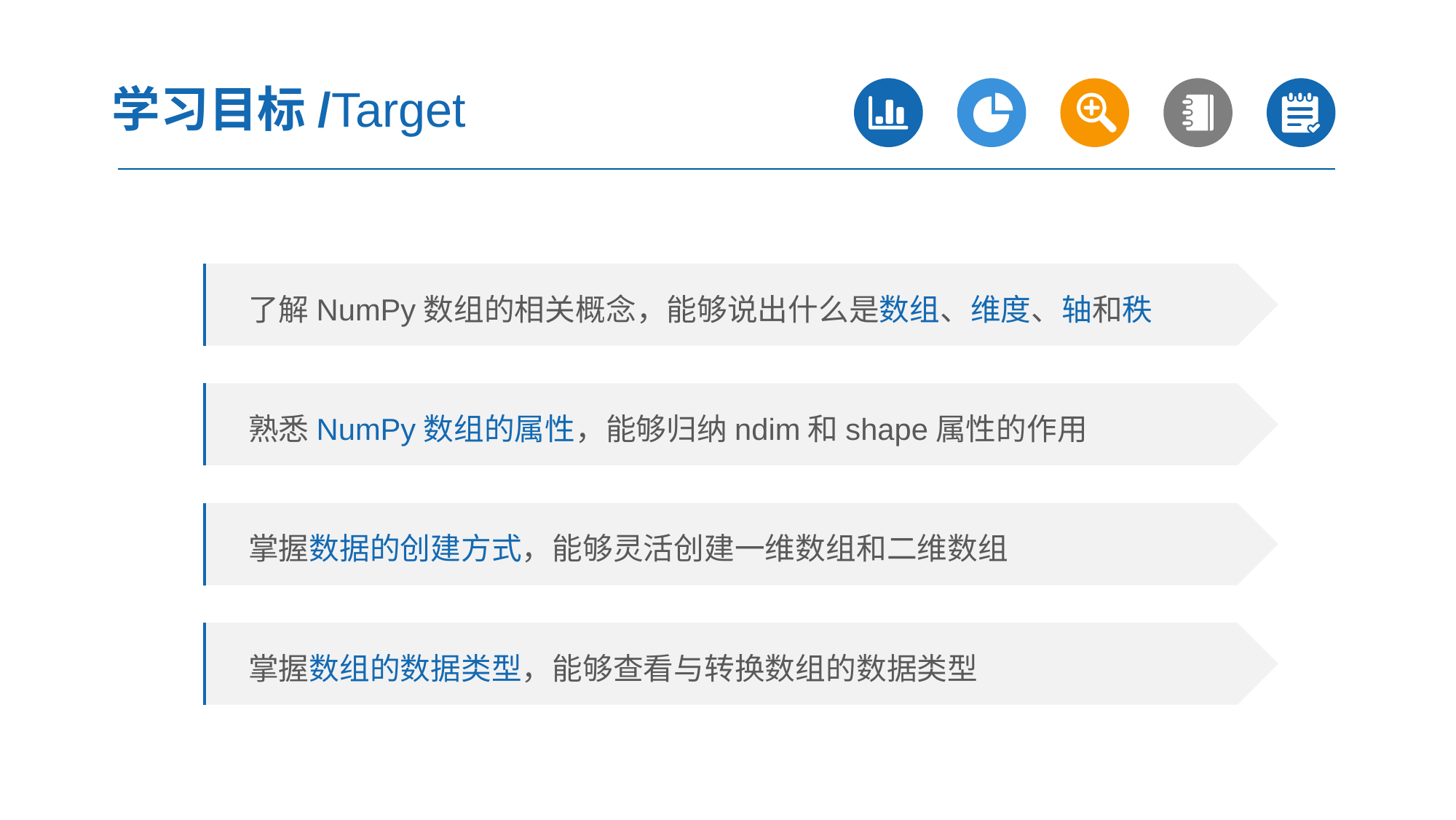

学习目标/Target
    了解NumPy数组的相关概念，能够说出什么是数组、维度、轴和秩

    熟悉NumPy数组的属性，能够归纳ndim和shape属性的作用

    掌握数据的创建方式，能够灵活创建一维数组和二维数组

    掌握数组的数据类型，能够查看与转换数组的数据类型